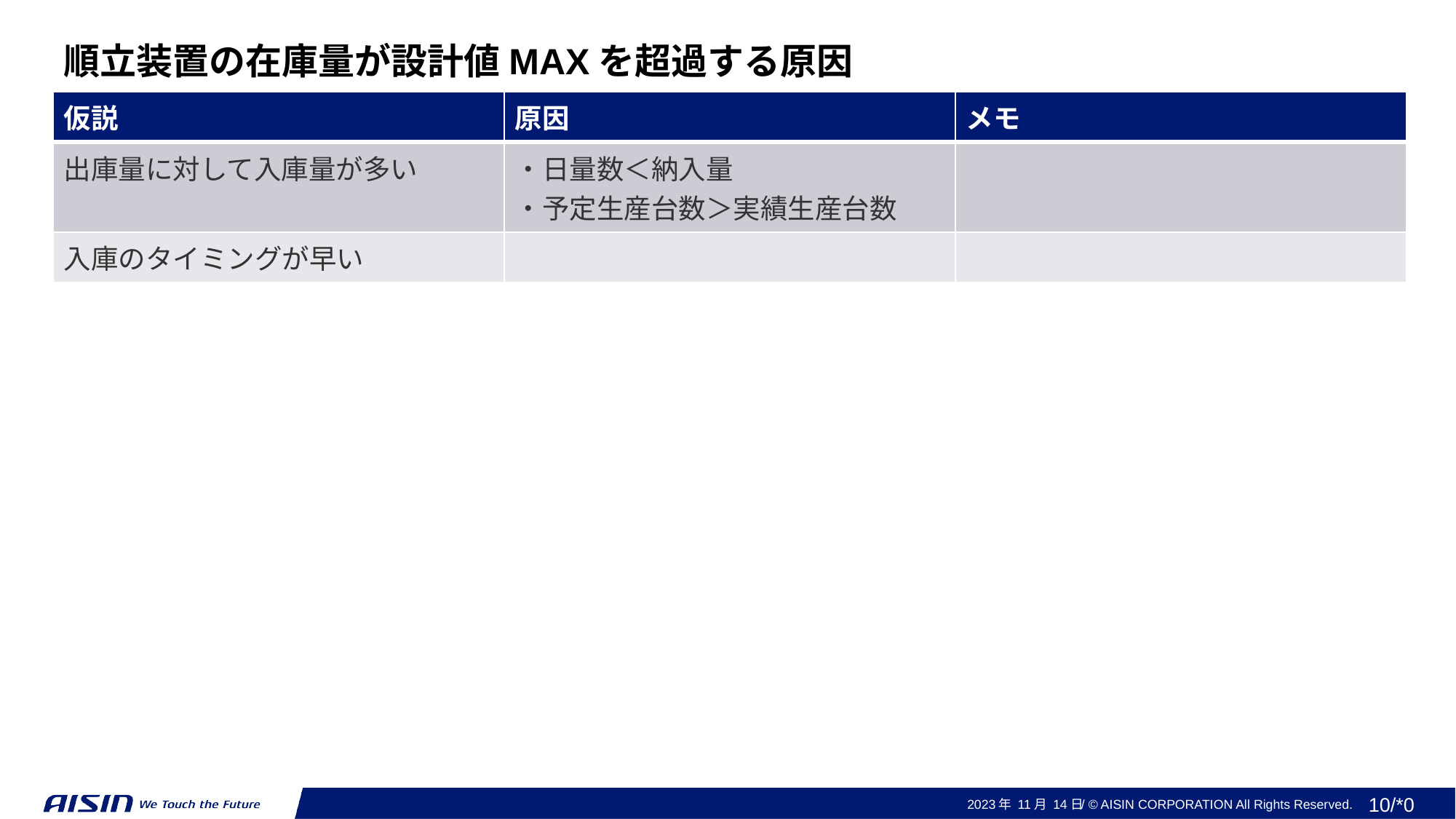

順立装置の在庫量が設計値MAXを超過する原因

| 仮説 | 原因 | メモ |
| --- | --- | --- |
| 出庫量に対して入庫量が多い | ・日量数＜納入量 ・予定生産台数＞実績生産台数 |  |
| 入庫のタイミングが早い |  |  |
2023年 11月 14日